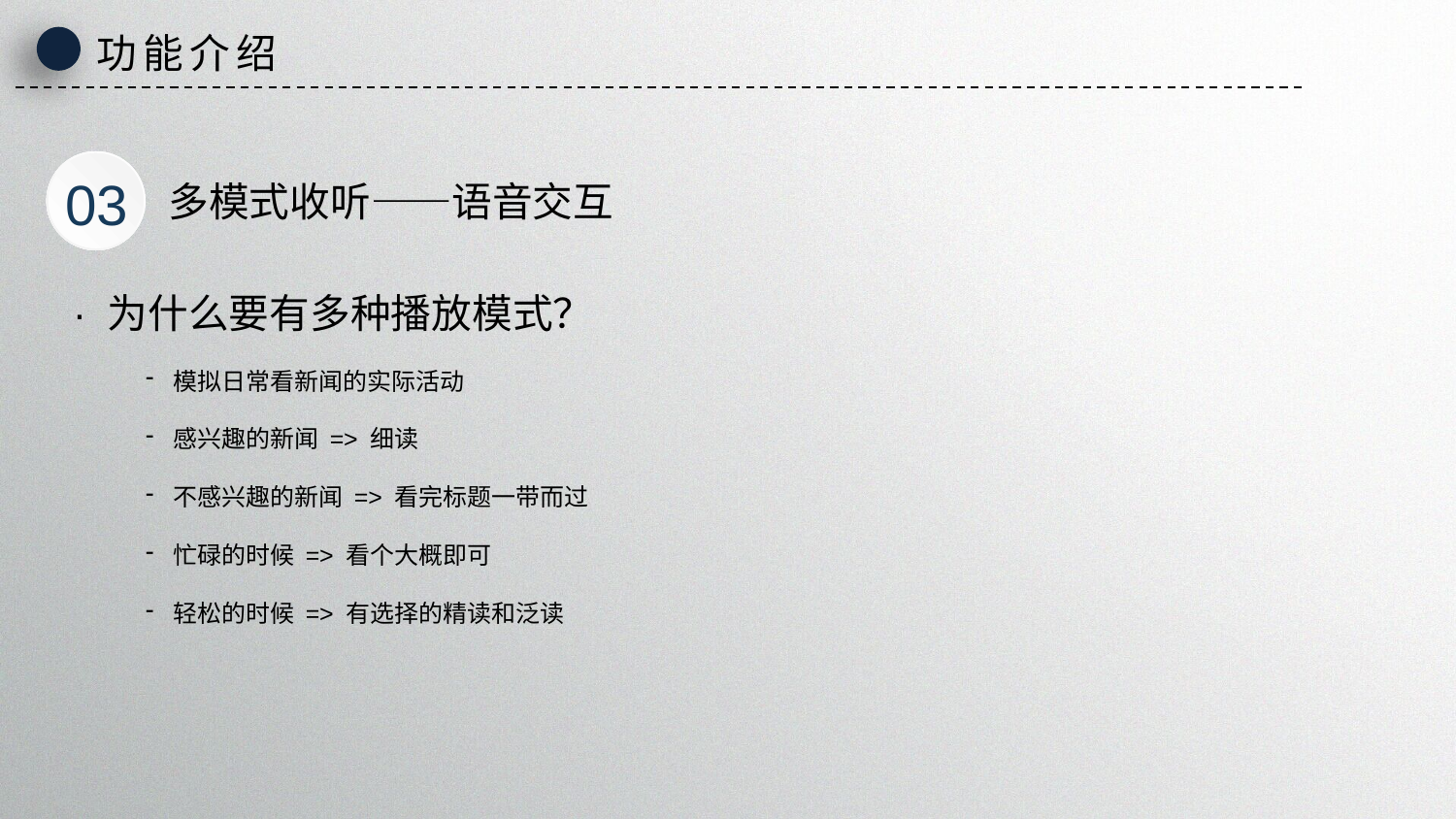

功能介绍

03
多模式收听——语音交互
· 为什么要有多种播放模式？
模拟日常看新闻的实际活动
感兴趣的新闻 => 细读
不感兴趣的新闻 => 看完标题一带而过
忙碌的时候 => 看个大概即可
轻松的时候 => 有选择的精读和泛读